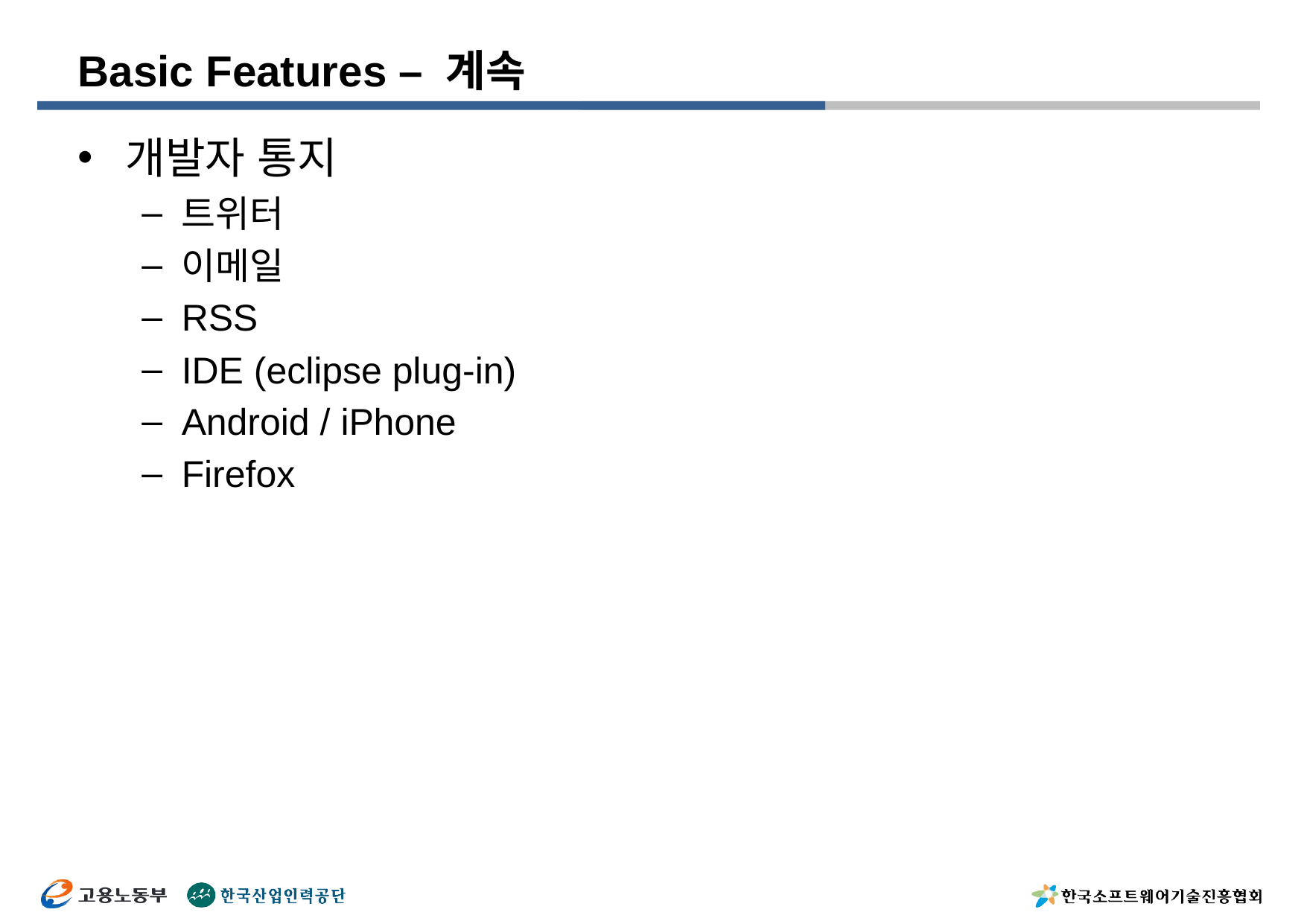

# Basic Features – 계속
개발자 통지
트위터
이메일
RSS
IDE (eclipse plug-in)
Android / iPhone
Firefox